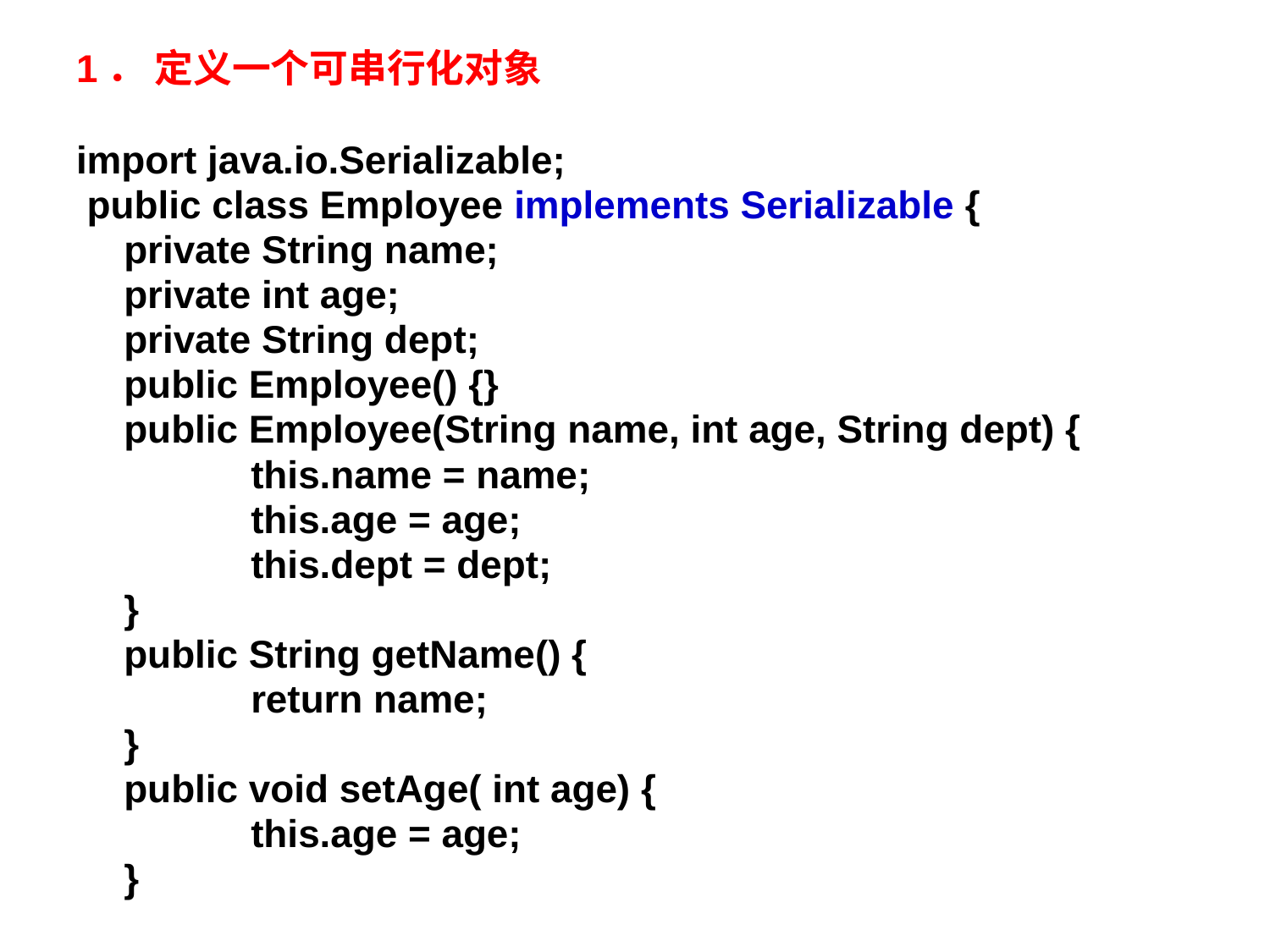

1． 定义一个可串行化对象
import java.io.Serializable;
 public class Employee implements Serializable {
	private String name;
	private int age;
	private String dept;
	public Employee() {}
	public Employee(String name, int age, String dept) {
		this.name = name;
		this.age = age;
		this.dept = dept;
	}
	public String getName() {
		return name;
	}
	public void setAge( int age) {
		this.age = age;
	}